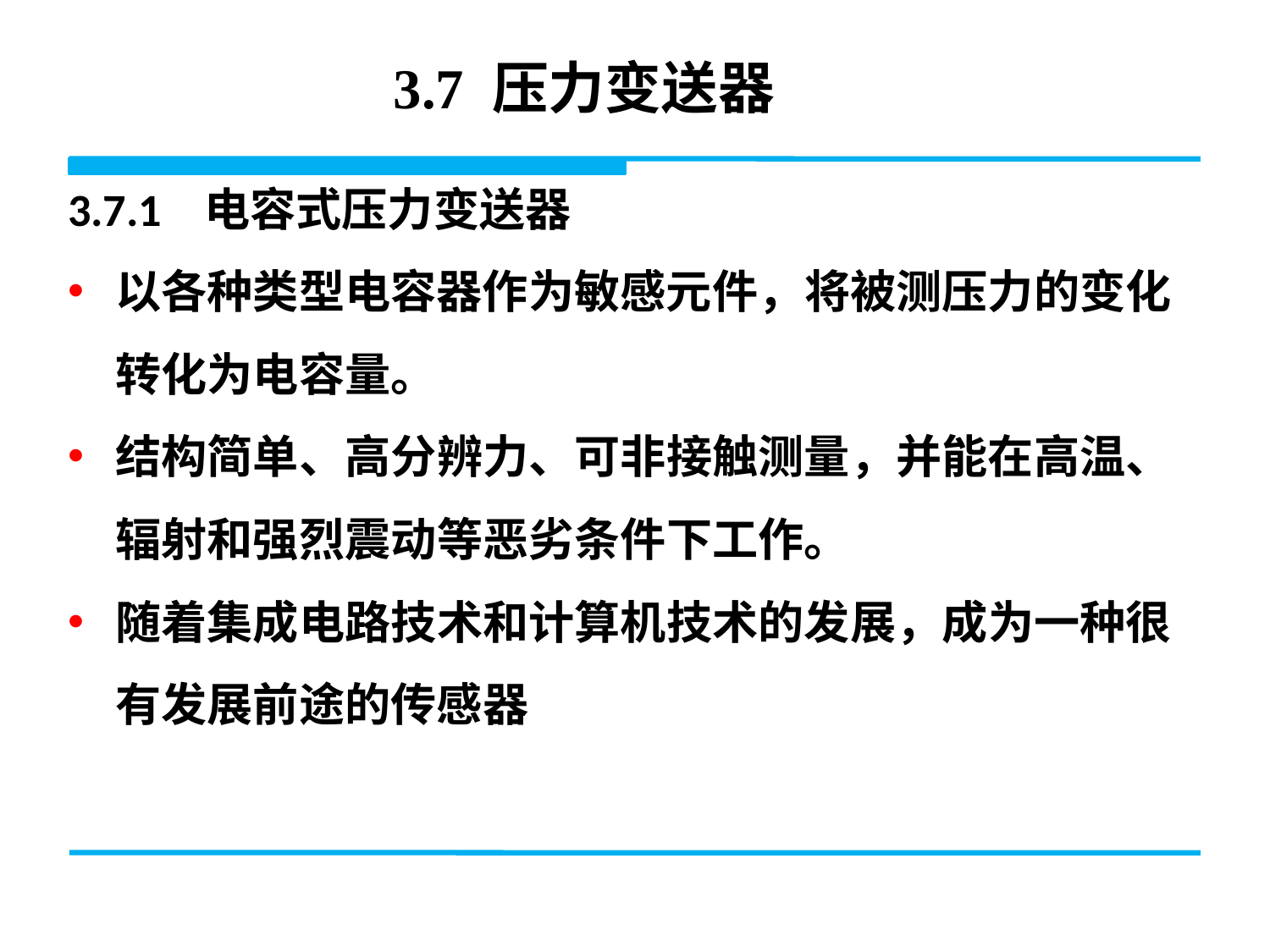

# 3.7 压力变送器
3.7.1   电容式压力变送器
以各种类型电容器作为敏感元件，将被测压力的变化转化为电容量。
结构简单、高分辨力、可非接触测量，并能在高温、辐射和强烈震动等恶劣条件下工作。
随着集成电路技术和计算机技术的发展，成为一种很有发展前途的传感器